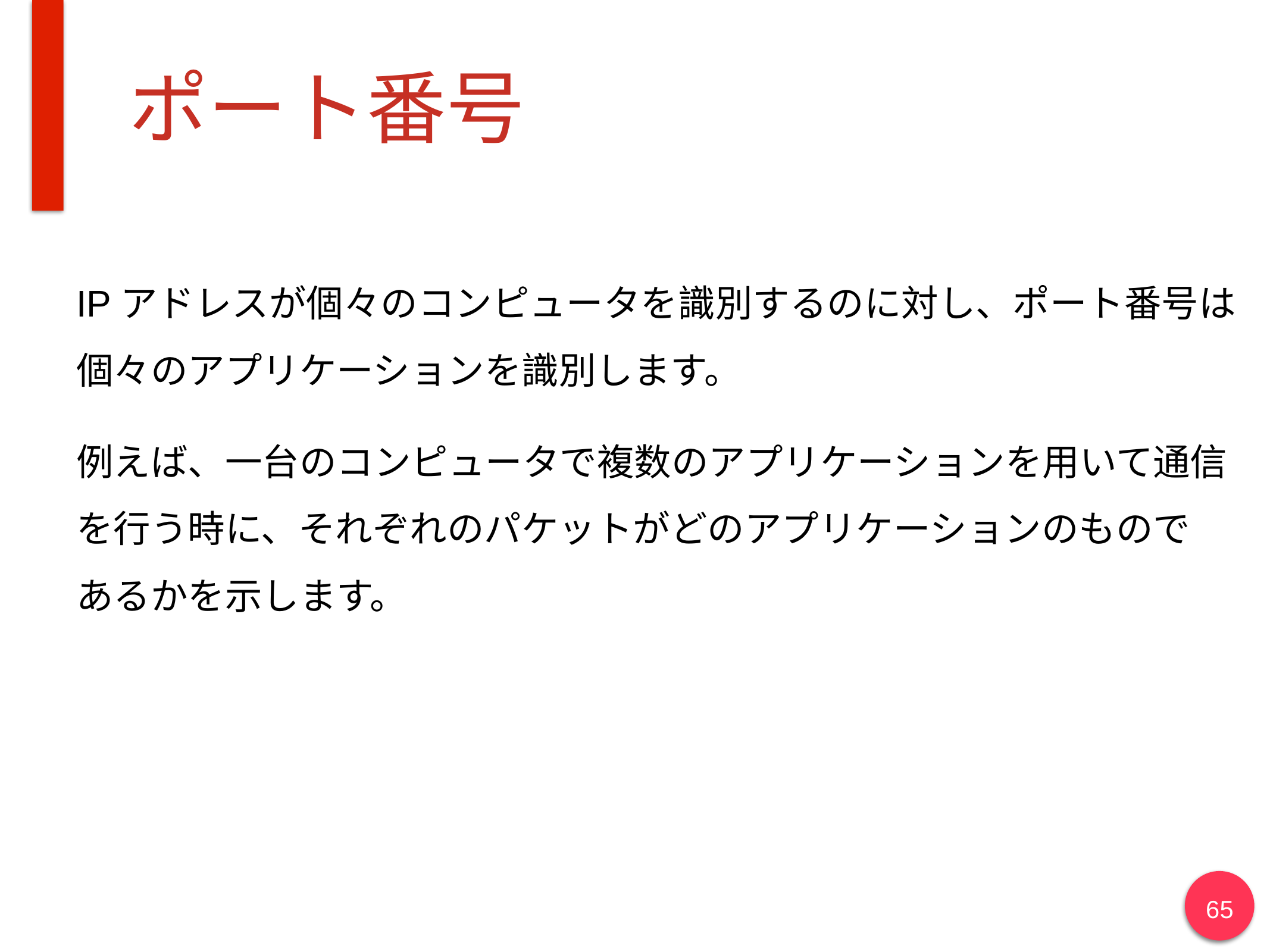

# ポート番号
IPアドレスが個々のコンピュータを識別するのに対し、ポート番号は個々のアプリケーションを識別します。
例えば、一台のコンピュータで複数のアプリケーションを用いて通信を行う時に、それぞれのパケットがどのアプリケーションのもので
あるかを示します。

65